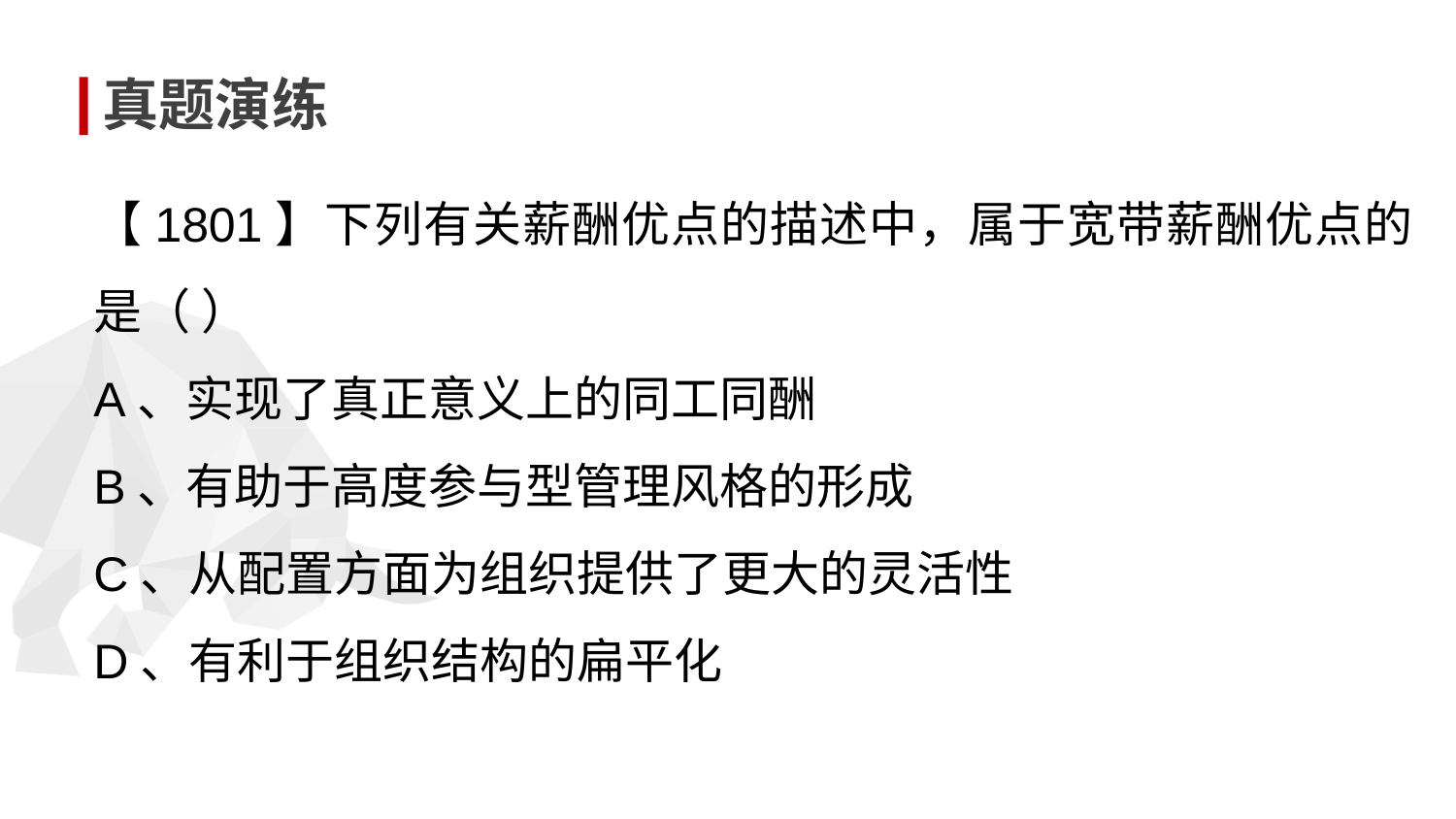

真题演练
【1801】下列有关薪酬优点的描述中，属于宽带薪酬优点的是（ ）
A、实现了真正意义上的同工同酬
B、有助于高度参与型管理风格的形成
C、从配置方面为组织提供了更大的灵活性
D、有利于组织结构的扁平化